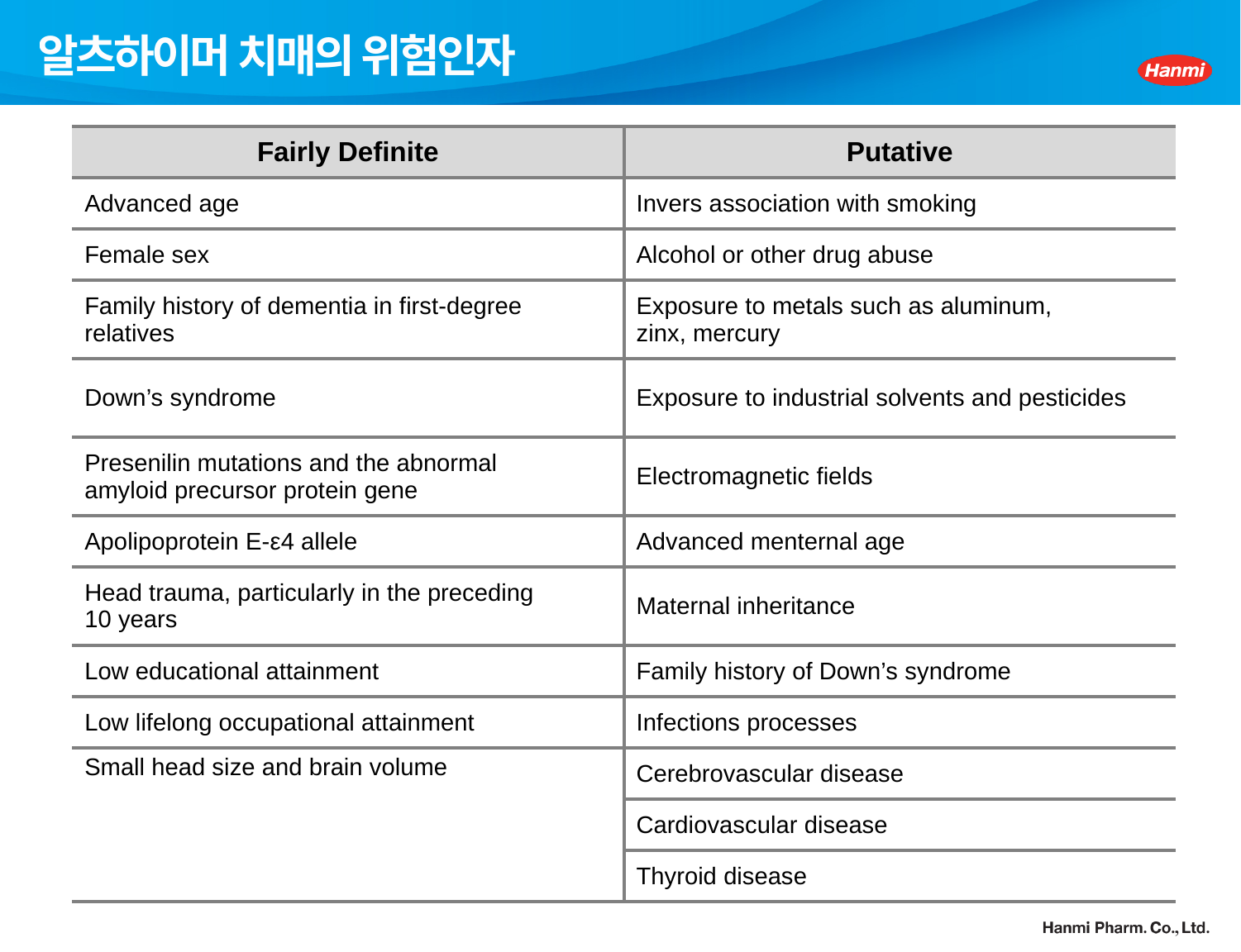

# 알츠하이머 치매의 위험인자
| Fairly Definite | Putative |
| --- | --- |
| Advanced age | Invers association with smoking |
| Female sex | Alcohol or other drug abuse |
| Family history of dementia in first-degree relatives | Exposure to metals such as aluminum, zinx, mercury |
| Down’s syndrome | Exposure to industrial solvents and pesticides |
| Presenilin mutations and the abnormal amyloid precursor protein gene | Electromagnetic fields |
| Apolipoprotein E-ε4 allele | Advanced menternal age |
| Head trauma, particularly in the preceding 10 years | Maternal inheritance |
| Low educational attainment | Family history of Down’s syndrome |
| Low lifelong occupational attainment | Infections processes |
| Small head size and brain volume | Cerebrovascular disease |
|  | Cardiovascular disease |
|  | Thyroid disease |